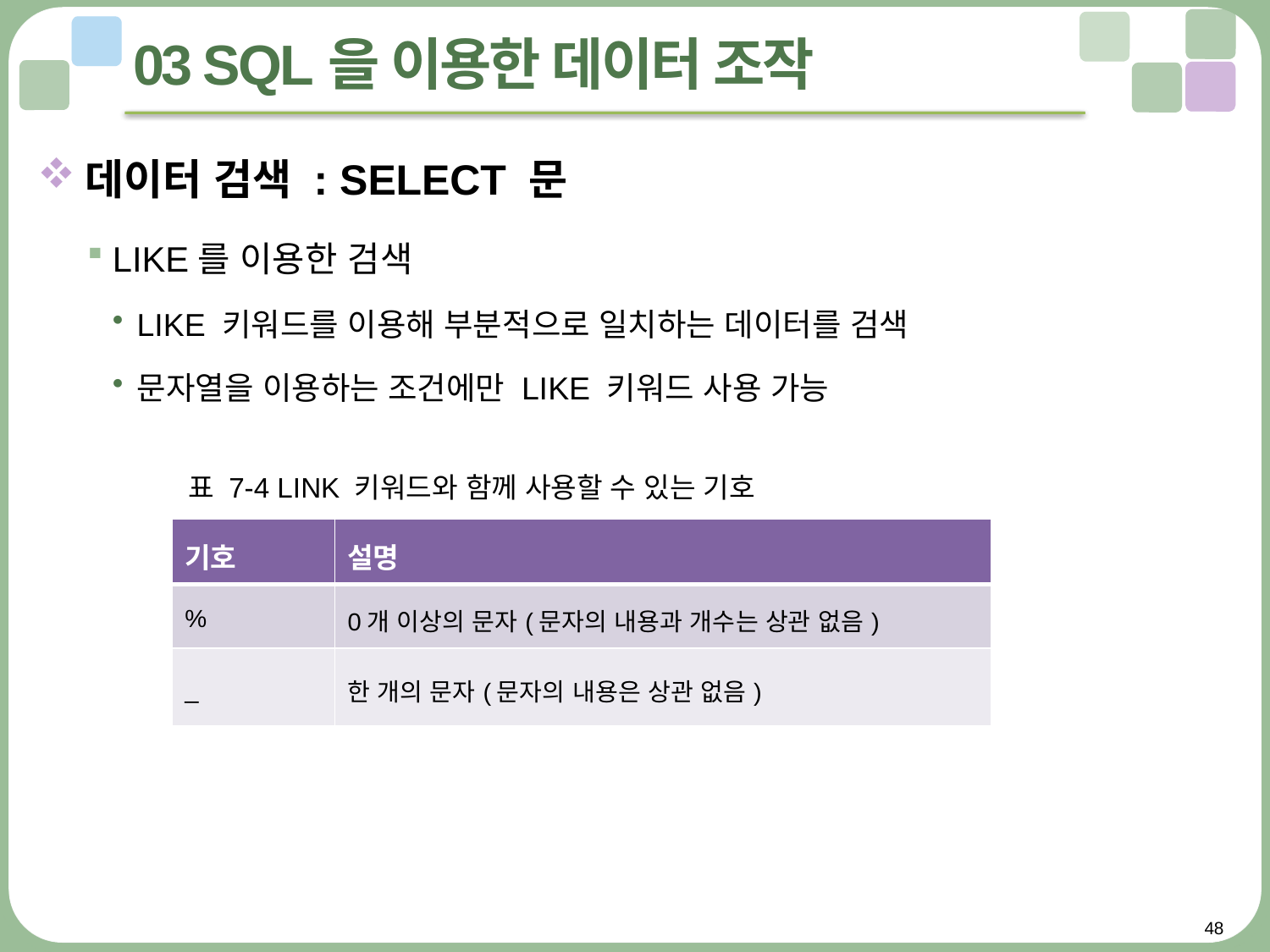

# 03 SQL을 이용한 데이터 조작
데이터 검색 : SELECT 문
LIKE를 이용한 검색
LIKE 키워드를 이용해 부분적으로 일치하는 데이터를 검색
문자열을 이용하는 조건에만 LIKE 키워드 사용 가능
표 7-4 LINK 키워드와 함께 사용할 수 있는 기호
| 기호 | 설명 |
| --- | --- |
| % | 0개 이상의 문자(문자의 내용과 개수는 상관 없음) |
| \_ | 한 개의 문자(문자의 내용은 상관 없음) |